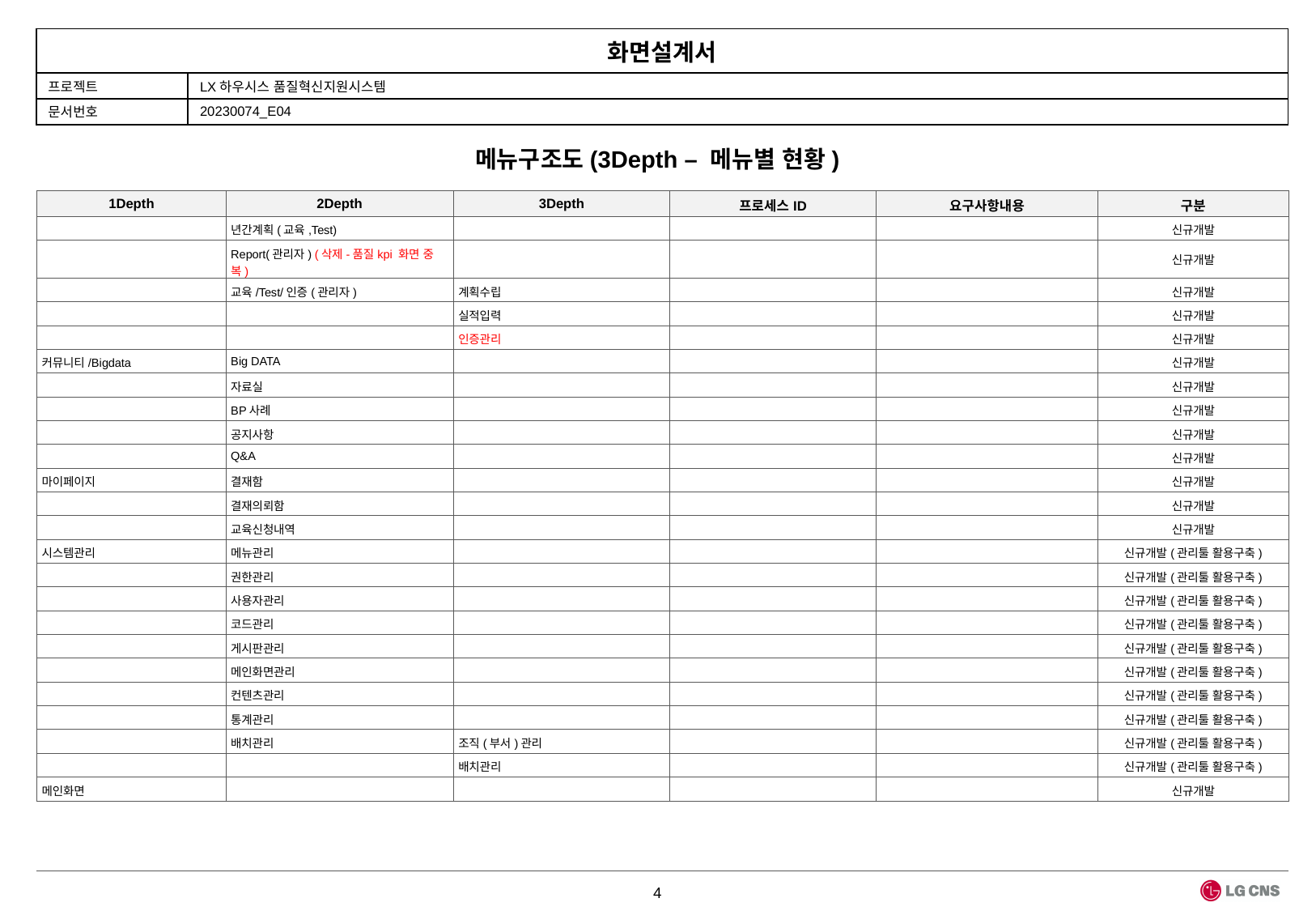

메뉴구조도(3Depth – 메뉴별 현황)
| 1Depth | 2Depth | 3Depth | 프로세스ID | 요구사항내용 | 구분 |
| --- | --- | --- | --- | --- | --- |
|  | 년간계획(교육,Test) |  |  |  | 신규개발 |
|  | Report(관리자) (삭제-품질kpi 화면 중복) |  |  |  | 신규개발 |
|  | 교육/Test/인증(관리자) | 계획수립 |  |  | 신규개발 |
|  |  | 실적입력 |  |  | 신규개발 |
|  |  | 인증관리 |  |  | 신규개발 |
| 커뮤니티/Bigdata | Big DATA |  |  |  | 신규개발 |
|  | 자료실 |  |  |  | 신규개발 |
|  | BP사례 |  |  |  | 신규개발 |
|  | 공지사항 |  |  |  | 신규개발 |
|  | Q&A |  |  |  | 신규개발 |
| 마이페이지 | 결재함 |  |  |  | 신규개발 |
|  | 결재의뢰함 |  |  |  | 신규개발 |
|  | 교육신청내역 |  |  |  | 신규개발 |
| 시스템관리 | 메뉴관리 |  |  |  | 신규개발(관리툴 활용구축) |
|  | 권한관리 |  |  |  | 신규개발(관리툴 활용구축) |
|  | 사용자관리 |  |  |  | 신규개발(관리툴 활용구축) |
|  | 코드관리 |  |  |  | 신규개발(관리툴 활용구축) |
|  | 게시판관리 |  |  |  | 신규개발(관리툴 활용구축) |
|  | 메인화면관리 |  |  |  | 신규개발(관리툴 활용구축) |
|  | 컨텐츠관리 |  |  |  | 신규개발(관리툴 활용구축) |
|  | 통계관리 |  |  |  | 신규개발(관리툴 활용구축) |
|  | 배치관리 | 조직(부서)관리 |  |  | 신규개발(관리툴 활용구축) |
|  |  | 배치관리 |  |  | 신규개발(관리툴 활용구축) |
| 메인화면 |  |  |  |  | 신규개발 |